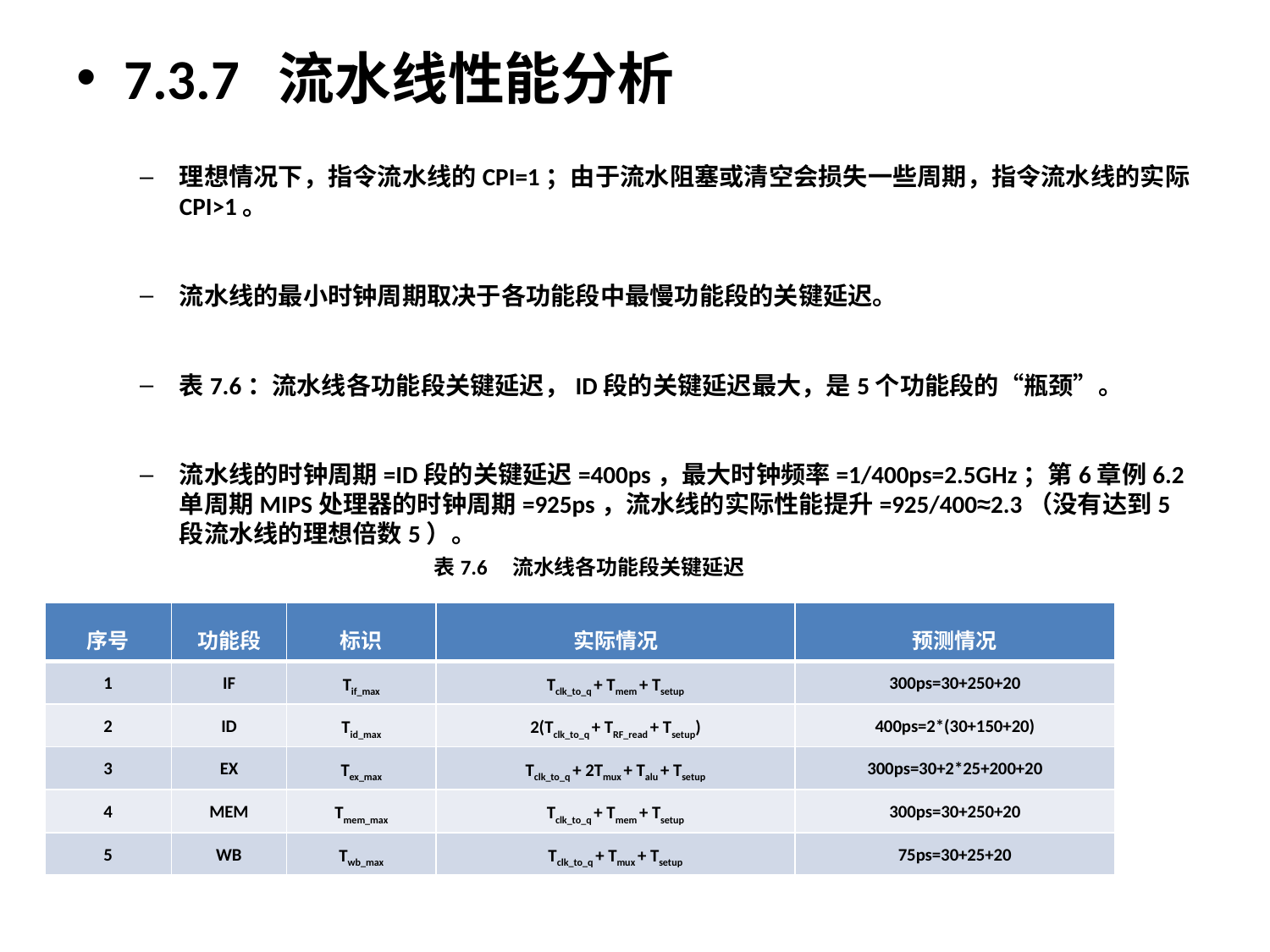

7.3.7  流水线性能分析

理想情况下，指令流水线的CPI=1；由于流水阻塞或清空会损失一些周期，指令流水线的实际CPI>1。

流水线的最小时钟周期取决于各功能段中最慢功能段的关键延迟。

表7.6：流水线各功能段关键延迟，ID段的关键延迟最大，是5个功能段的“瓶颈”。

流水线的时钟周期=ID段的关键延迟=400ps，最大时钟频率=1/400ps=2.5GHz；第6章例6.2单周期MIPS处理器的时钟周期=925ps，流水线的实际性能提升=925/400≈2.3（没有达到5段流水线的理想倍数5）。

表7.6    流水线各功能段关键延迟
| 序号 | 功能段 | 标识 | 实际情况 | 预测情况 |
| --- | --- | --- | --- | --- |
| 1 | IF | Tif\_max | Tclk\_to\_q + Tmem + Tsetup | 300ps=30+250+20 |
| 2 | ID | Tid\_max | 2(Tclk\_to\_q + TRF\_read + Tsetup) | 400ps=2\*(30+150+20) |
| 3 | EX | Tex\_max | Tclk\_to\_q + 2Tmux + Talu + Tsetup | 300ps=30+2\*25+200+20 |
| 4 | MEM | Tmem\_max | Tclk\_to\_q + Tmem + Tsetup | 300ps=30+250+20 |
| 5 | WB | Twb\_max | Tclk\_to\_q + Tmux + Tsetup | 75ps=30+25+20 |